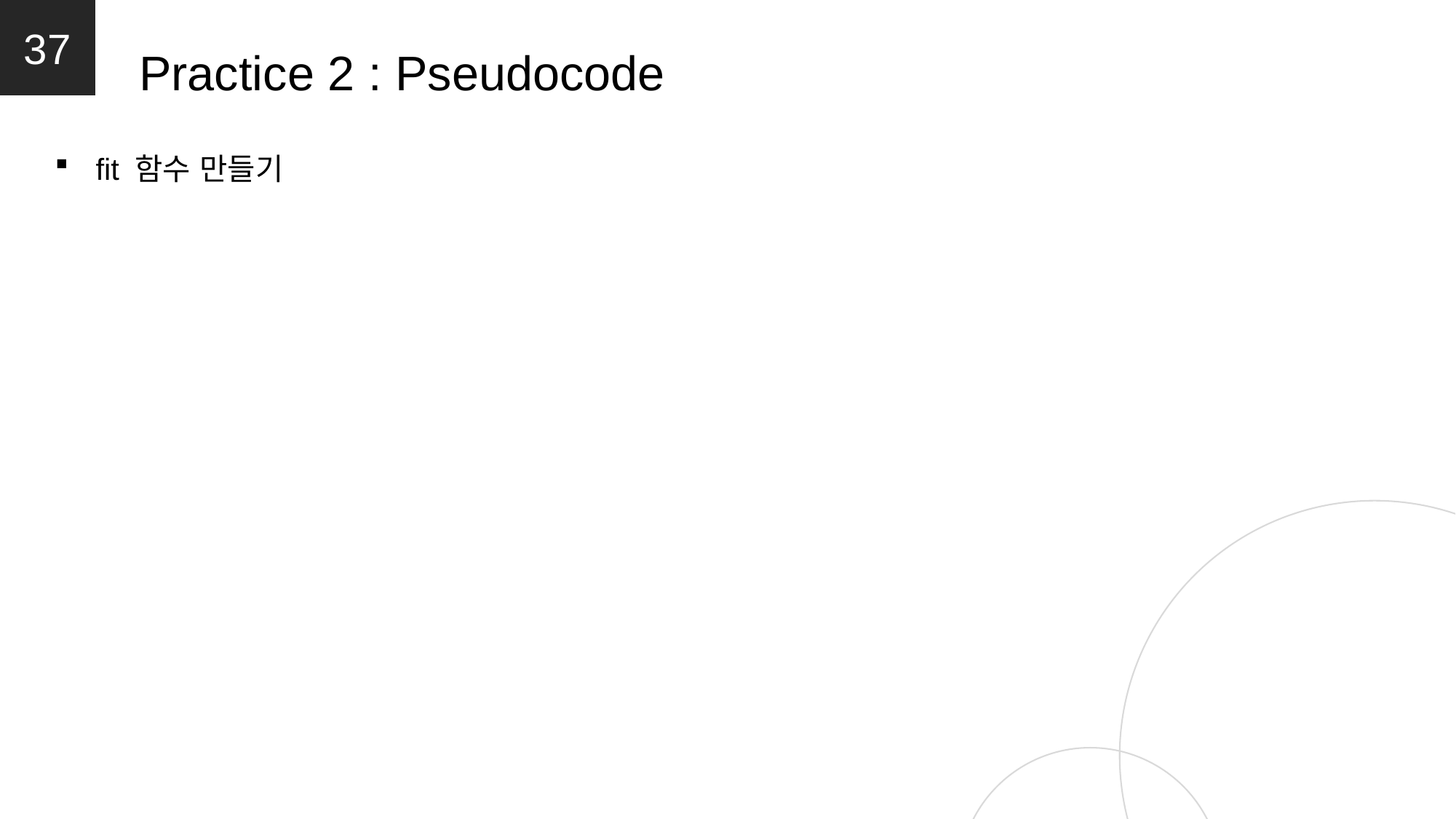

37
Practice 2 : Pseudocode
fit 함수 만들기